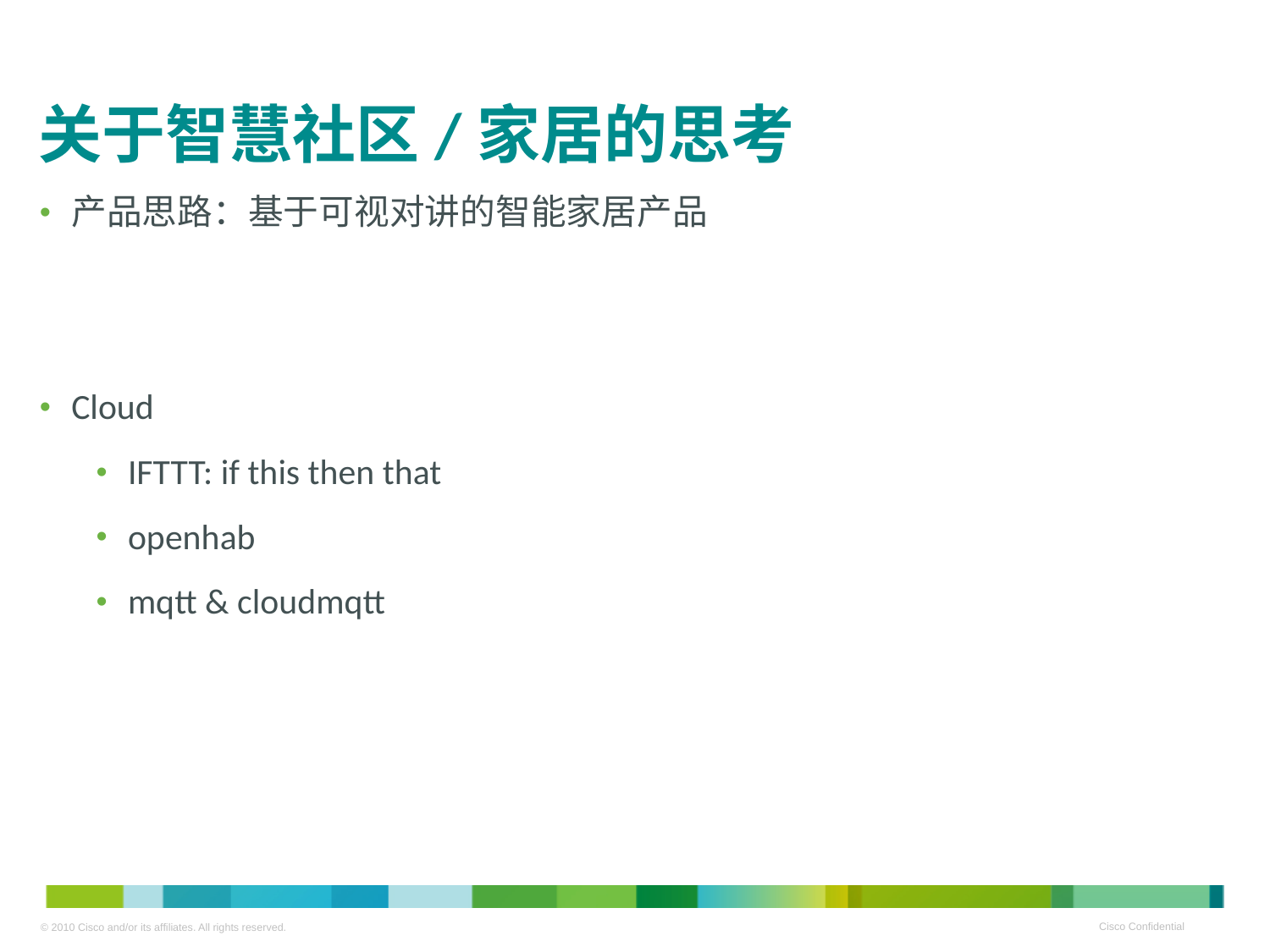

# 关于智慧社区/家居的思考
产品思路：基于可视对讲的智能家居产品

Cloud
IFTTT: if this then that
openhab
mqtt & cloudmqtt
21